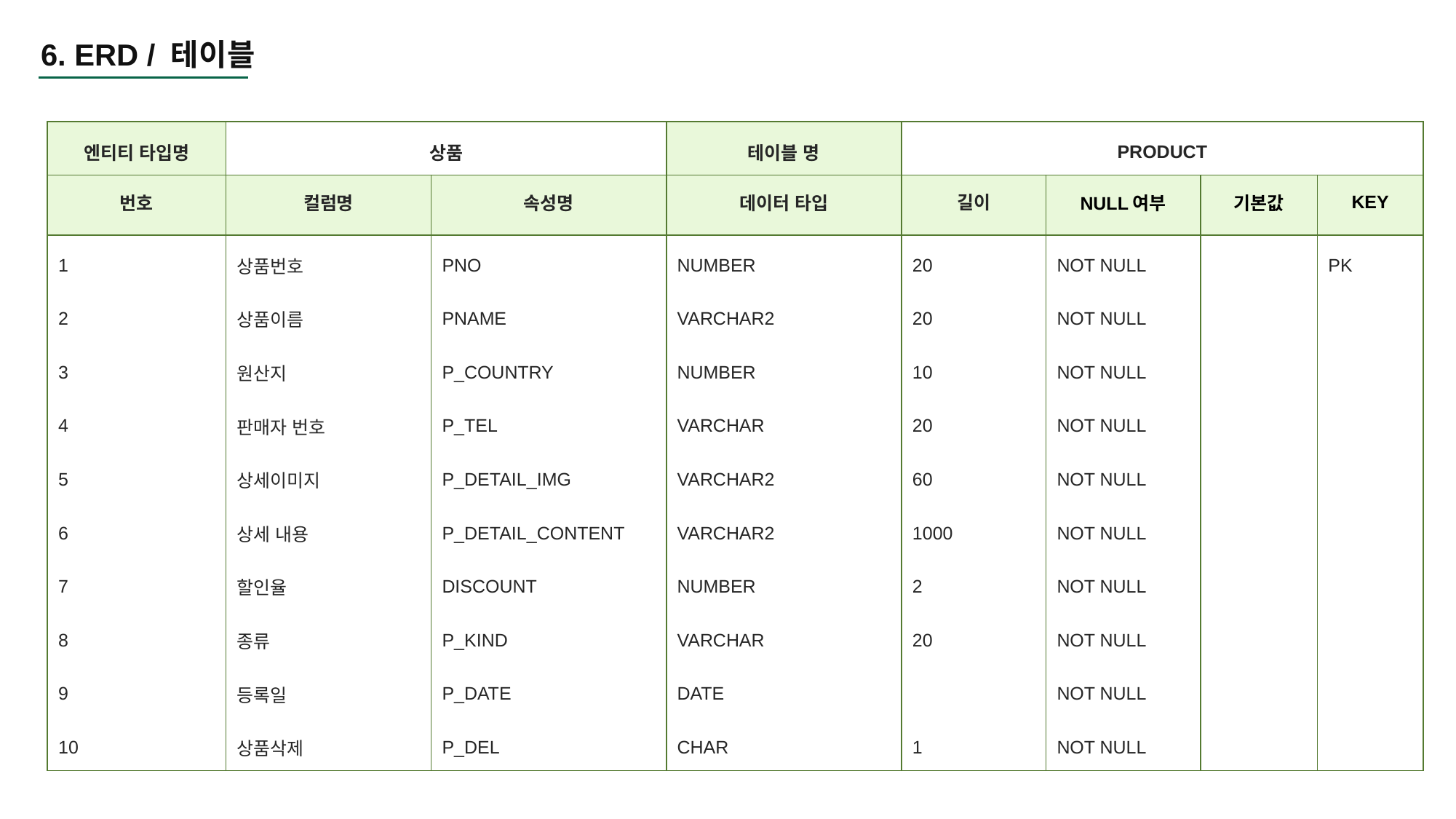

6. ERD / 테이블
| 엔티티 타입명 | 상품 |  | 테이블 명 | PRODUCT |  |  |  |
| --- | --- | --- | --- | --- | --- | --- | --- |
| 번호 | 컬럼명 | 속성명 | 데이터 타입 | 길이 | NULL여부 | 기본값 | KEY |
| 1 | 상품번호 | PNO | NUMBER | 20 | NOT NULL |  | PK |
| 2 | 상품이름 | PNAME | VARCHAR2 | 20 | NOT NULL |  |  |
| 3 | 원산지 | P\_COUNTRY | NUMBER | 10 | NOT NULL |  |  |
| 4 | 판매자 번호 | P\_TEL | VARCHAR | 20 | NOT NULL |  |  |
| 5 | 상세이미지 | P\_DETAIL\_IMG | VARCHAR2 | 60 | NOT NULL |  |  |
| 6 | 상세 내용 | P\_DETAIL\_CONTENT | VARCHAR2 | 1000 | NOT NULL |  |  |
| 7 | 할인율 | DISCOUNT | NUMBER | 2 | NOT NULL |  |  |
| 8 | 종류 | P\_KIND | VARCHAR | 20 | NOT NULL |  |  |
| 9 | 등록일 | P\_DATE | DATE |  | NOT NULL |  |  |
| 10 | 상품삭제 | P\_DEL | CHAR | 1 | NOT NULL |  |  |